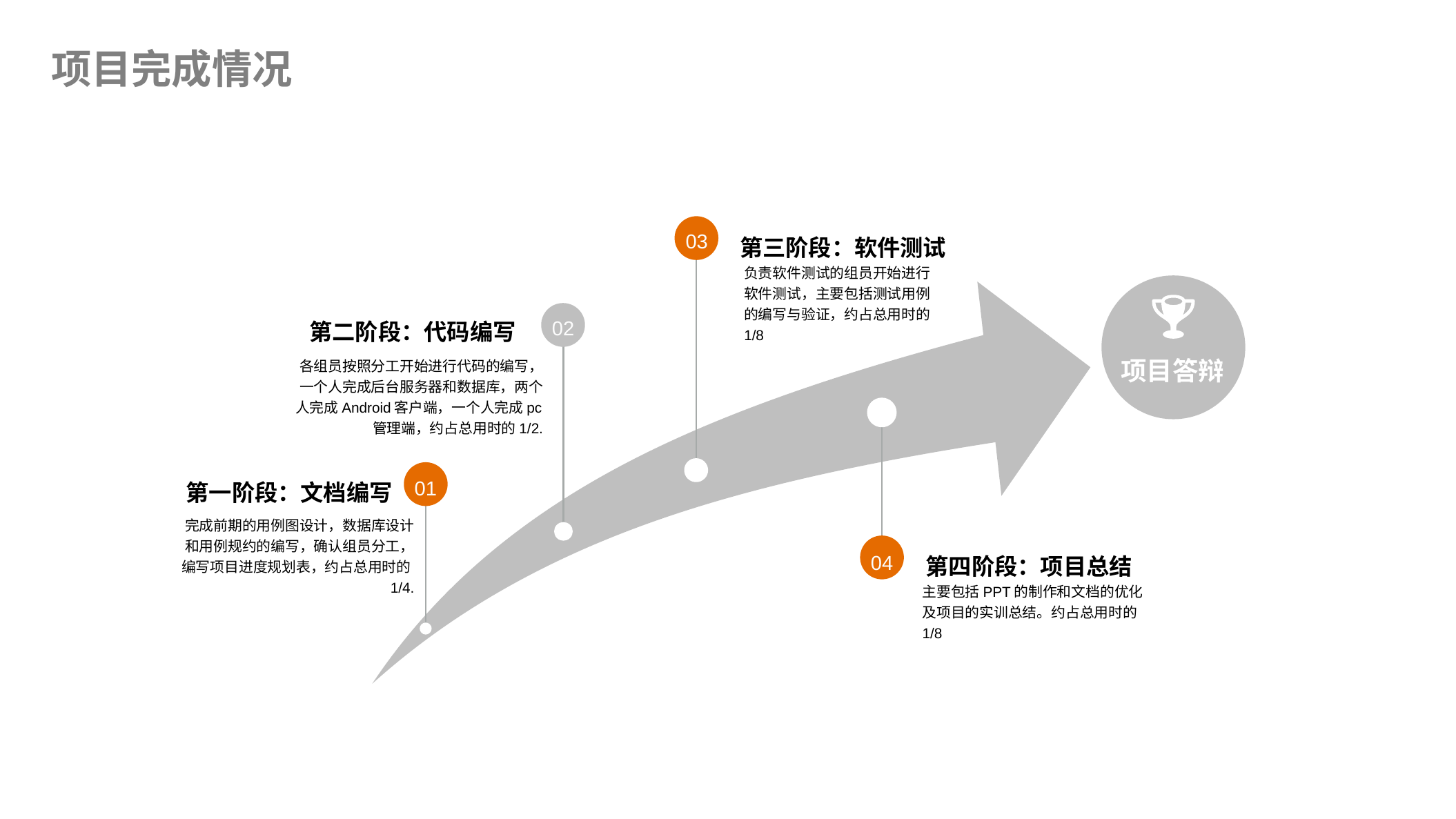

项目完成情况

03
第三阶段：软件测试

负责软件测试的组员开始进行软件测试，主要包括测试用例的编写与验证，约占总用时的1/8

02
第二阶段：代码编写

项目答辩
各组员按照分工开始进行代码的编写，一个人完成后台服务器和数据库，两个人完成Android客户端，一个人完成pc管理端，约占总用时的1/2.

01
第一阶段：文档编写

完成前期的用例图设计，数据库设计和用例规约的编写，确认组员分工，编写项目进度规划表，约占总用时的1/4.

04
第四阶段：项目总结
主要包括PPT的制作和文档的优化及项目的实训总结。约占总用时的1/8